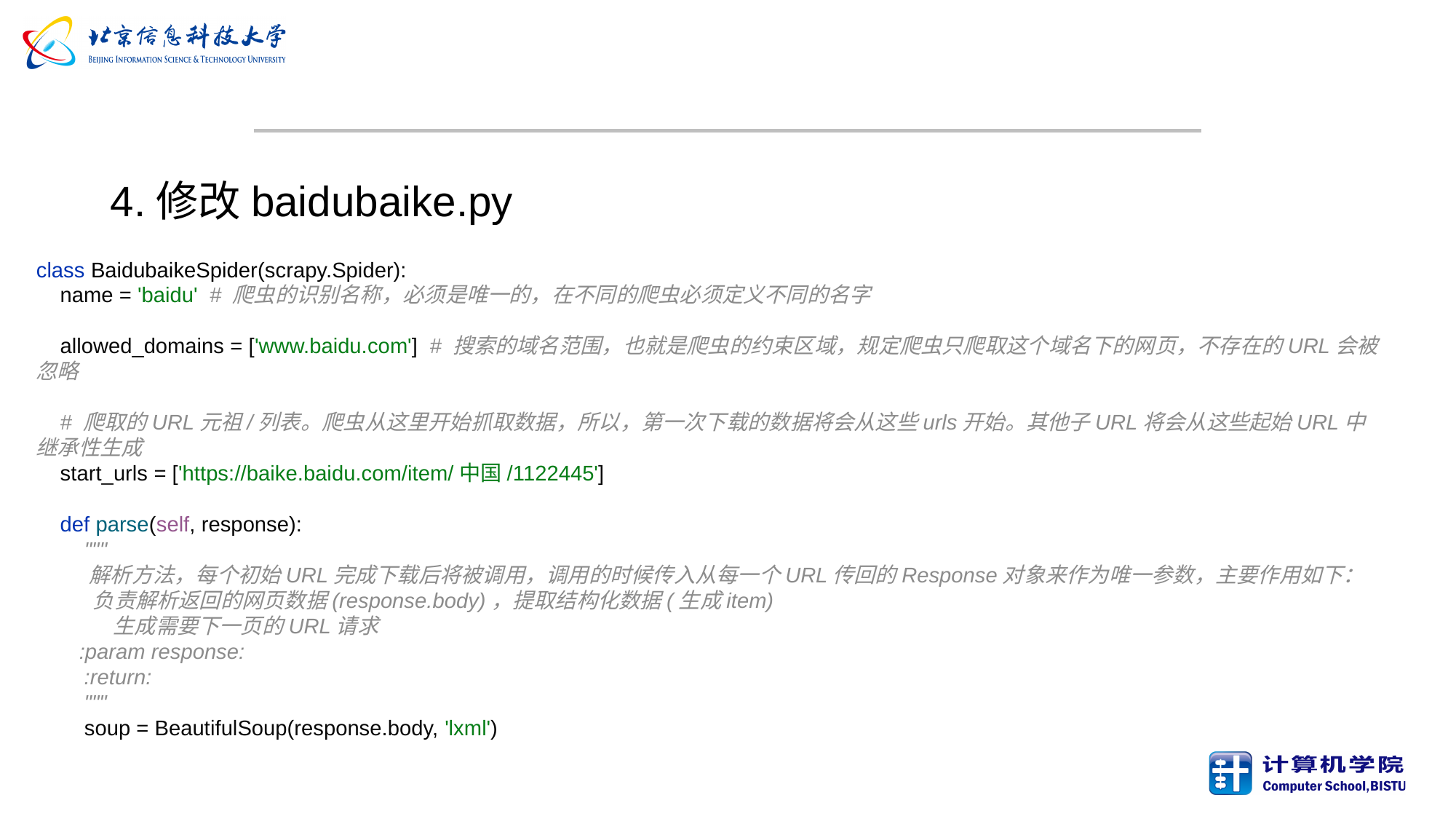

#
4.修改baidubaike.py
class BaidubaikeSpider(scrapy.Spider):
    name = 'baidu'  # 爬虫的识别名称，必须是唯一的，在不同的爬虫必须定义不同的名字
    allowed_domains = ['www.baidu.com']  # 搜索的域名范围，也就是爬虫的约束区域，规定爬虫只爬取这个域名下的网页，不存在的URL会被忽略
    # 爬取的URL元祖/列表。爬虫从这里开始抓取数据，所以，第一次下载的数据将会从这些urls开始。其他子URL将会从这些起始URL中继承性生成
    start_urls = ['https://baike.baidu.com/item/中国/1122445']
    def parse(self, response):
        """
        解析方法，每个初始URL完成下载后将被调用，调用的时候传入从每一个URL传回的Response对象来作为唯一参数，主要作用如下：
            负责解析返回的网页数据(response.body)，提取结构化数据(生成item)
            生成需要下一页的URL请求
        :param response:
        :return:
        """
        soup = BeautifulSoup(response.body, 'lxml')